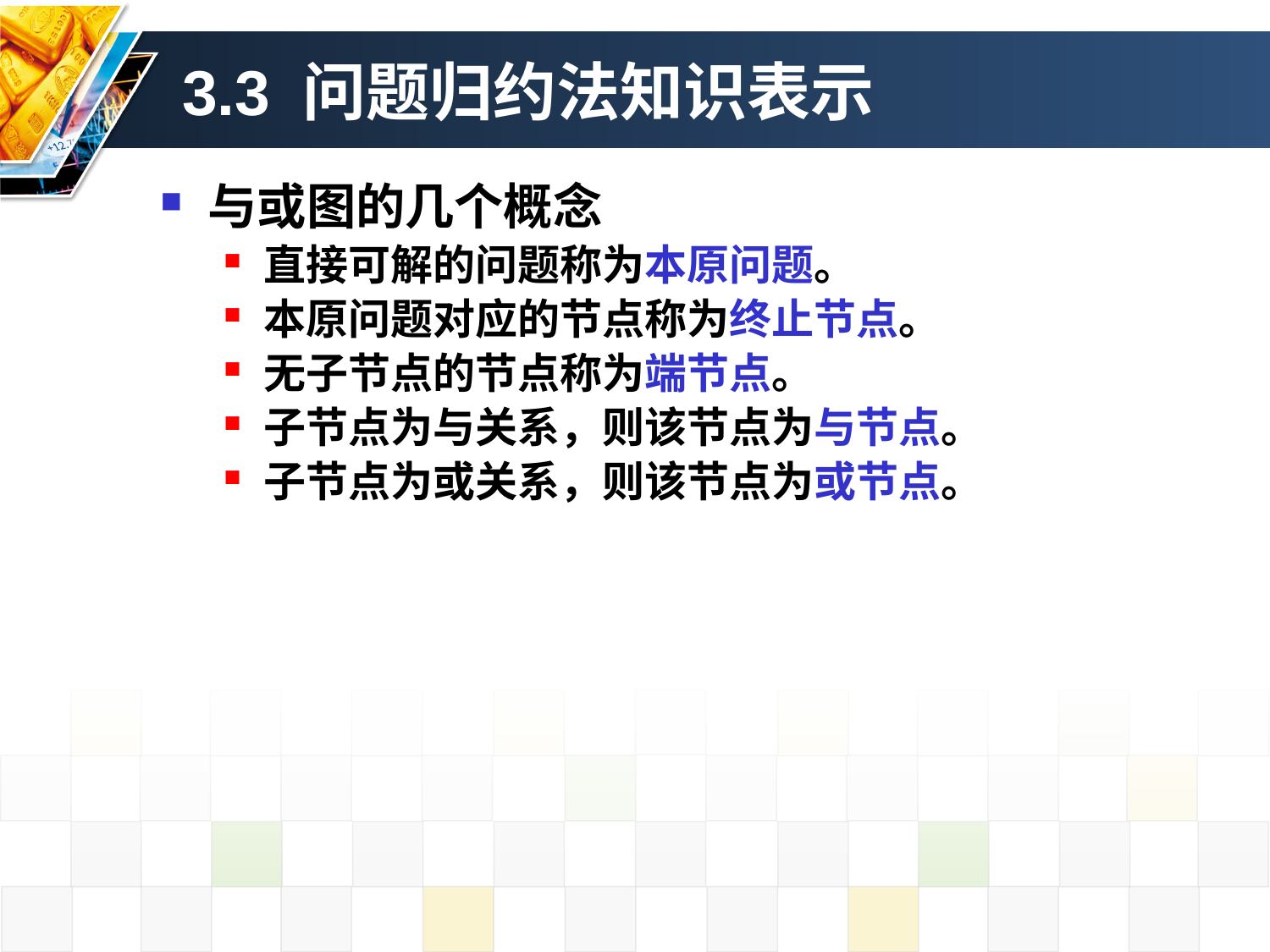

3.3 问题归约法知识表示
与或图的几个概念
直接可解的问题称为本原问题。
本原问题对应的节点称为终止节点。
无子节点的节点称为端节点。
子节点为与关系，则该节点为与节点。
子节点为或关系，则该节点为或节点。